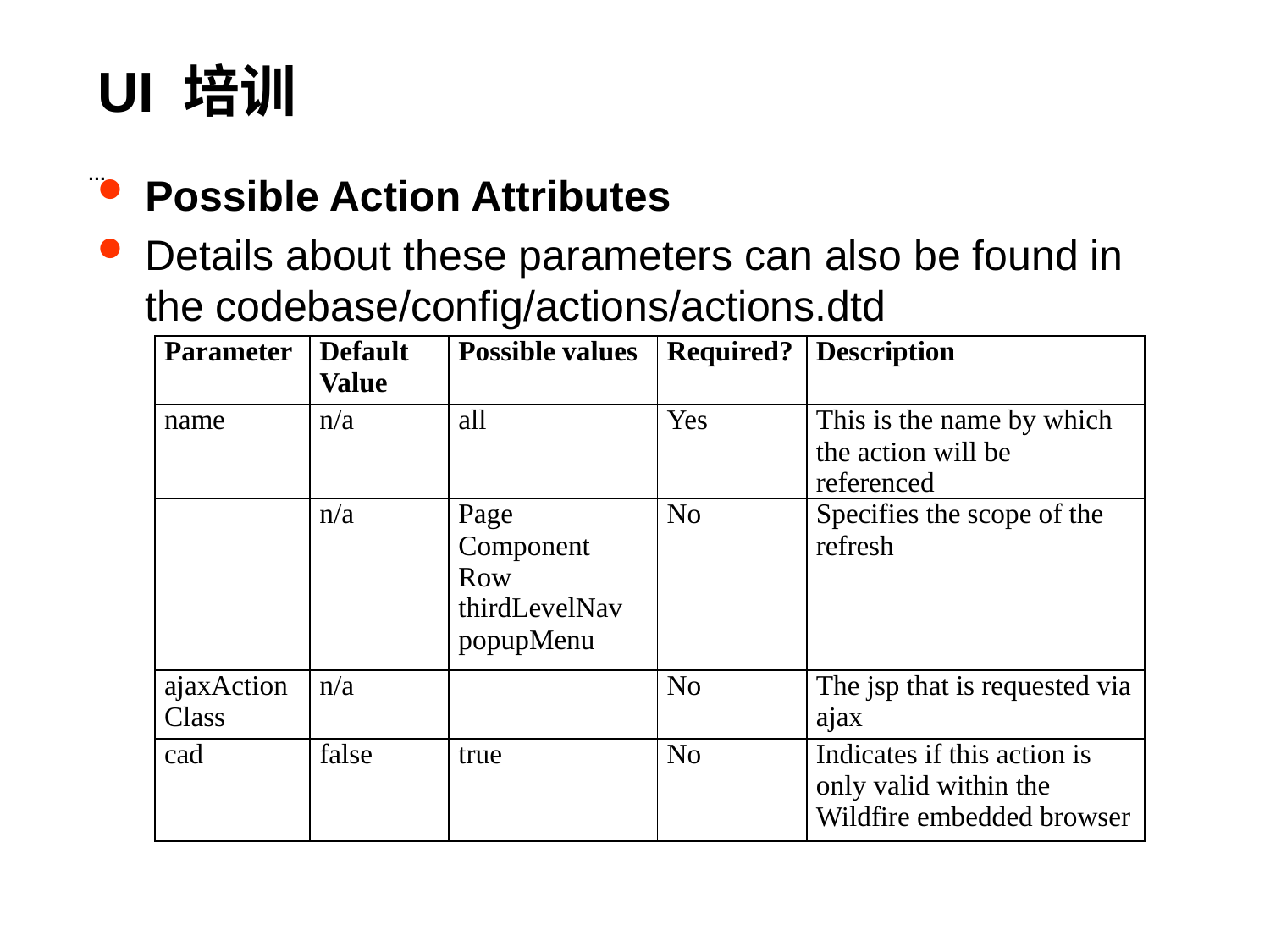

# UI 培训
…

Possible Action Attributes
Details about these parameters can also be found in the codebase/config/actions/actions.dtd

| Parameter | Default Value | Possible values | Required? | Description |
| --- | --- | --- | --- | --- |
| name | n/a | all | Yes | This is the name by which the action will be referenced |
|  | n/a | Page Component Row thirdLevelNav popupMenu | No | Specifies the scope of the refresh |
| ajaxActionClass | n/a |  | No | The jsp that is requested via ajax |
| cad | false | true | No | Indicates if this action is only valid within the Wildfire embedded browser |